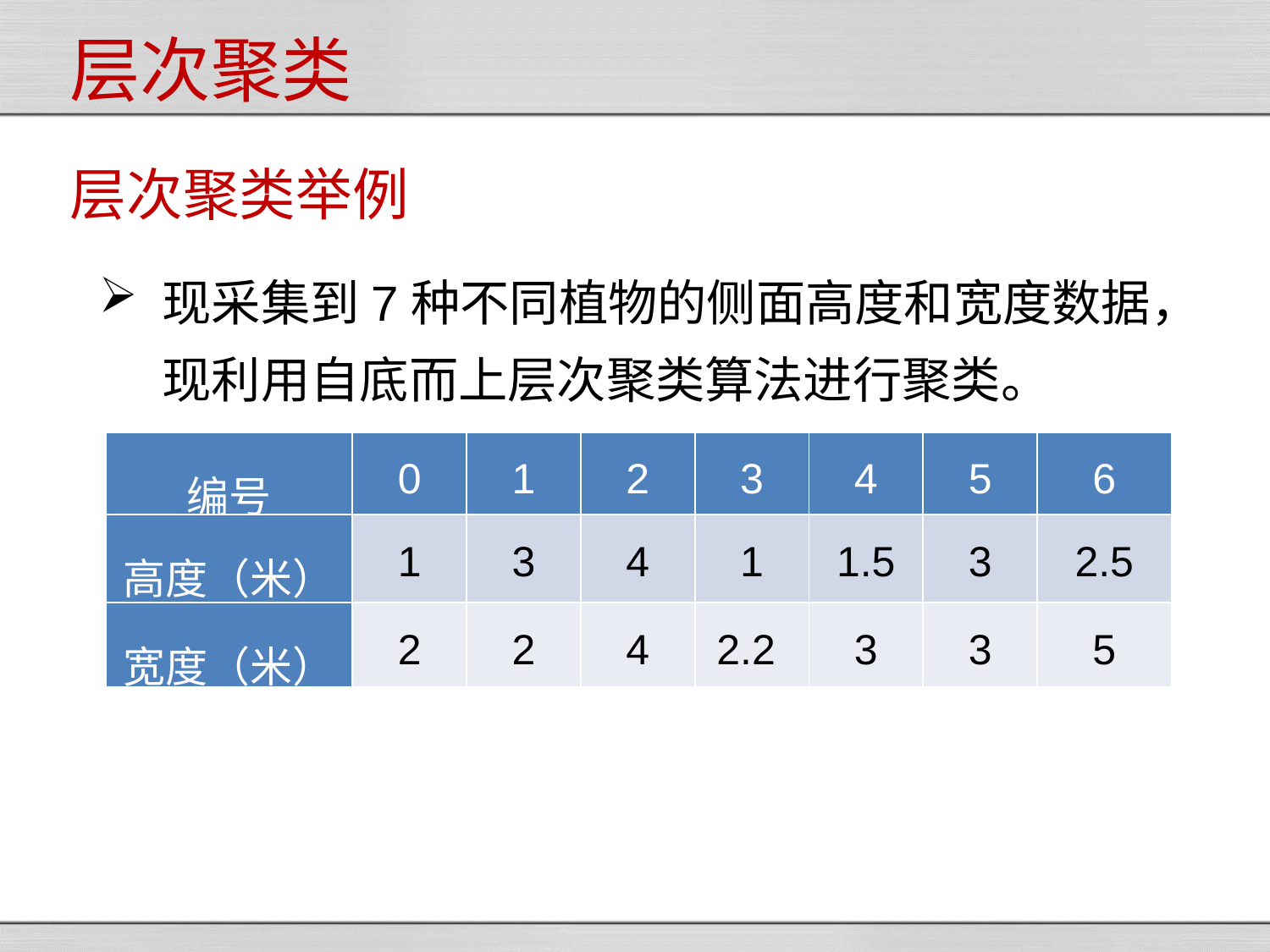

层次聚类
层次聚类举例
现采集到7种不同植物的侧面高度和宽度数据，现利用自底而上层次聚类算法进行聚类。
| 编号 | 0 | 1 | 2 | 3 | 4 | 5 | 6 |
| --- | --- | --- | --- | --- | --- | --- | --- |
| 高度（米） | 1 | 3 | 4 | 1 | 1.5 | 3 | 2.5 |
| 宽度（米） | 2 | 2 | 4 | 2.2 | 3 | 3 | 5 |